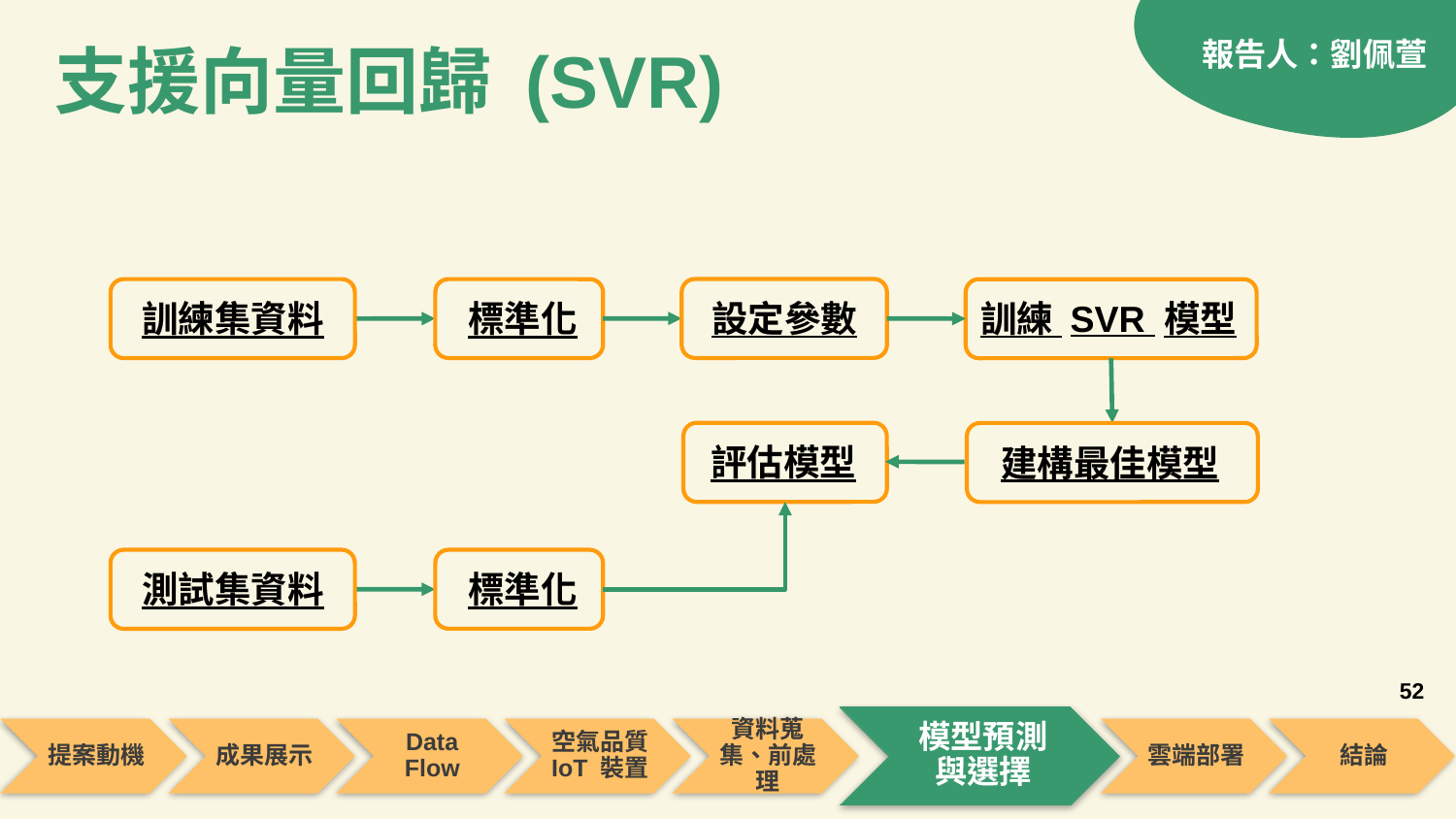

報告人：劉佩萱
支援向量回歸 (SVR)

設定參數

訓練集資料

訓練 SVR 模型
標準化

評估模型

建構最佳模型

測試集資料

標準化
52
提案動機
成果展示
Data Flow
空氣品質 IoT 裝置
資料蒐集、前處理
模型預測
與選擇
雲端部署
結論